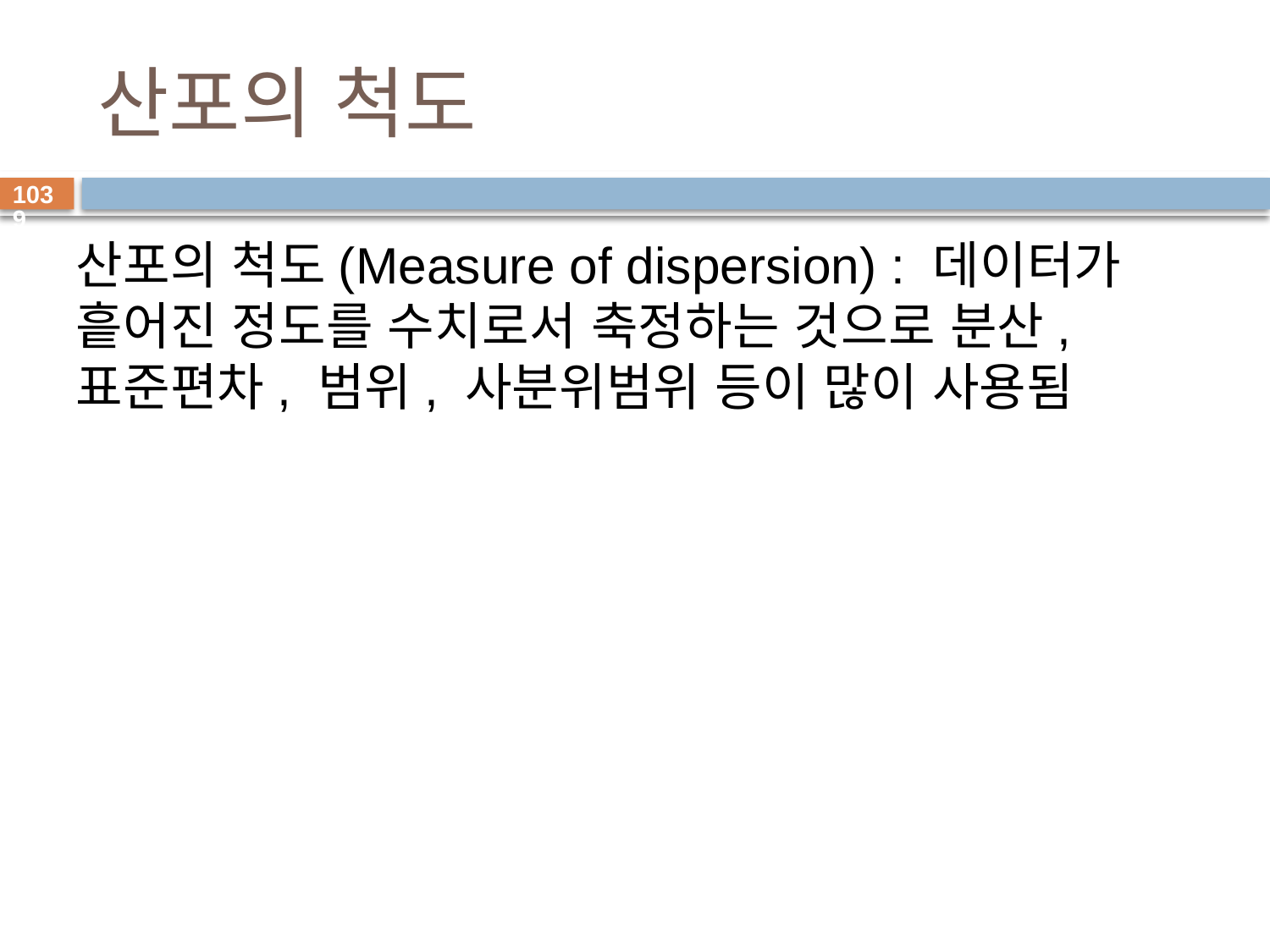

# 산포의 척도
1039
산포의 척도(Measure of dispersion) : 데이터가 흩어진 정도를 수치로서 축정하는 것으로 분산, 표준편차, 범위, 사분위범위 등이 많이 사용됨